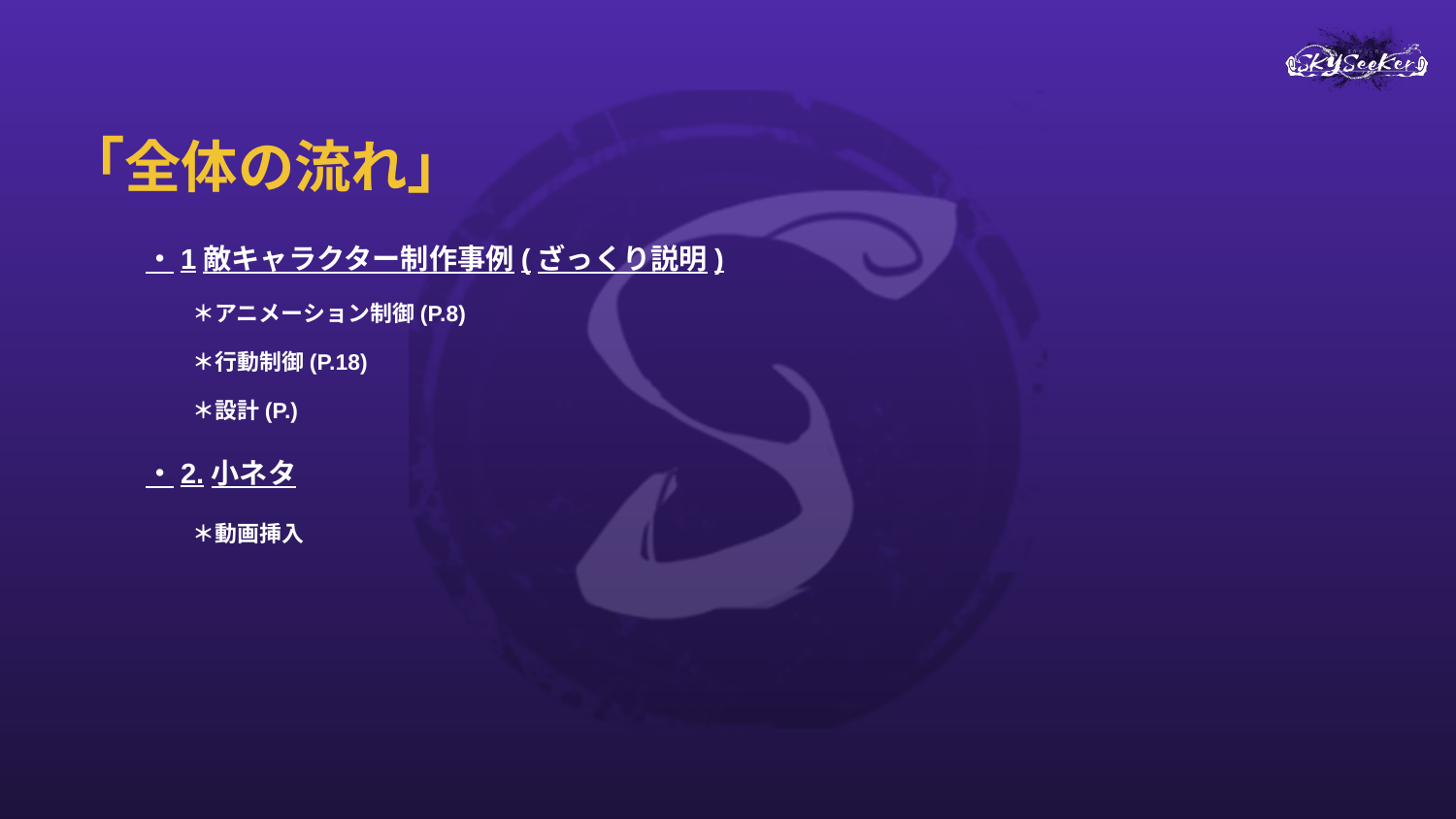

# 「全体の流れ」
・1敵キャラクター制作事例(ざっくり説明)

＊アニメーション制御(P.8)

＊行動制御(P.18)
＊設計(P.)
・2.小ネタ
＊動画挿入